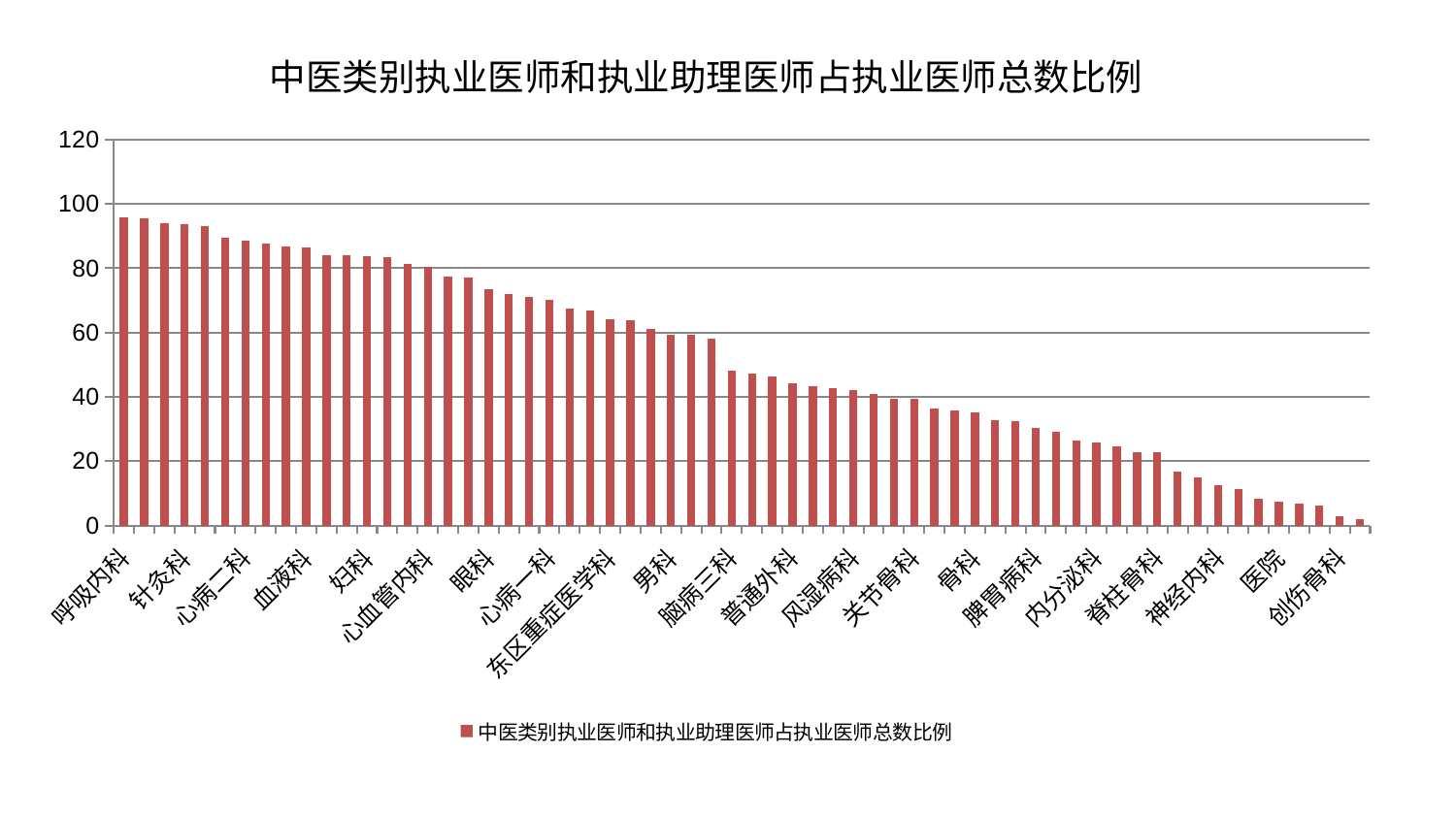

### Chart: 中医类别执业医师和执业助理医师占执业医师总数比例

| Category | 中医类别执业医师和执业助理医师占执业医师总数比例 |
|---|---|
| 呼吸内科 | 95.96088045792415 |
| 运动损伤骨科 | 95.40564521959007 |
| 乳腺甲状腺外科 | 94.02536054330015 |
| 针灸科 | 93.74357511666508 |
| 小儿推拿科 | 93.02207462993104 |
| 消化内科 | 89.52964259978653 |
| 心病二科 | 88.5287754195191 |
| 神经外科 | 87.60544086813167 |
| 妇二科 | 86.63381131391212 |
| 血液科 | 86.47572783507871 |
| 泌尿外科 | 84.14445560748725 |
| 西区重症医学科 | 83.93914311387671 |
| 妇科 | 83.71048072221848 |
| 肝病科 | 83.36557658116608 |
| 肝胆外科 | 81.42574037906876 |
| 心血管内科 | 80.4492899367965 |
| 周围血管科 | 77.53185867598154 |
| 脑病一科 | 77.03724703884542 |
| 眼科 | 73.6234745065436 |
| 儿科 | 72.03998589868912 |
| 重症医学科 | 70.9644397093431 |
| 心病一科 | 70.1679068337124 |
| 老年医学科 | 67.3981219951334 |
| 显微骨科 | 66.97492850230135 |
| 东区重症医学科 | 64.17175867752276 |
| 美容皮肤科 | 63.94223582156007 |
| 肛肠科 | 61.12420222865191 |
| 男科 | 59.19584893824159 |
| 脾胃科消化科合并 | 59.19550382565253 |
| 康复科 | 58.009168068923714 |
| 脑病三科 | 48.24222846575503 |
| 治未病中心 | 47.164629381527256 |
| 身心医学科 | 46.45373424948374 |
| 普通外科 | 44.23142445094867 |
| 微创骨科 | 43.38924183761252 |
| 中医经典科 | 42.75886153265238 |
| 风湿病科 | 42.09014967244269 |
| 妇科妇二科合并 | 40.99607746511258 |
| 胸外科 | 39.51655152055176 |
| 关节骨科 | 39.3885699543067 |
| 东区肾病科 | 36.277920232216545 |
| 皮肤科 | 35.76155320001722 |
| 骨科 | 35.02940845933471 |
| 口腔科 | 32.74005662085195 |
| 心病四科 | 32.43859270473428 |
| 脾胃病科 | 30.180690488744943 |
| 肾病科 | 29.132279937318685 |
| 综合内科 | 26.488620547019348 |
| 内分泌科 | 25.820493436822467 |
| 小儿骨科 | 24.509282835343193 |
| 肾脏内科 | 22.839875407128375 |
| 脊柱骨科 | 22.715763350464858 |
| 心病三科 | 16.771787375894952 |
| 中医外治中心 | 15.018134795671223 |
| 神经内科 | 12.595170995598703 |
| 推拿科 | 11.347607646505109 |
| 耳鼻喉科 | 8.260893732883279 |
| 医院 | 7.301489306272857 |
| 产科 | 6.874438837538555 |
| 肿瘤内科 | 6.217375719381968 |
| 创伤骨科 | 2.934442488330591 |
| 脑病二科 | 1.9397430666901139 |
240